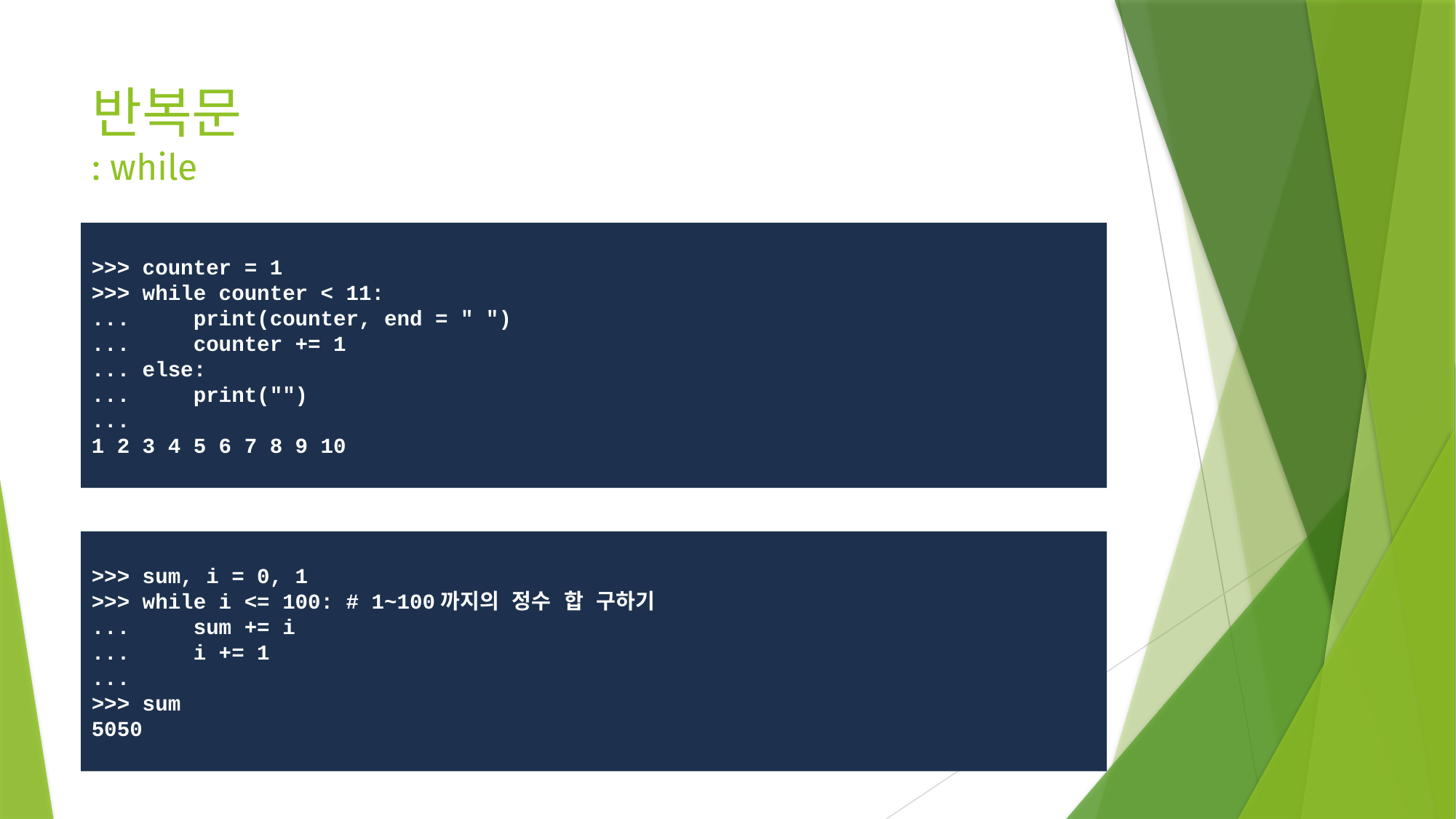

# 반복문 : while

>>> counter = 1
>>> while counter < 11:
...     print(counter, end = " ")
...     counter += 1
... else:
...     print("")
...
1 2 3 4 5 6 7 8 9 10

>>> sum, i = 0, 1
>>> while i <= 100: # 1~100까지의 정수 합 구하기
...     sum += i
...     i += 1
...
>>> sum
5050